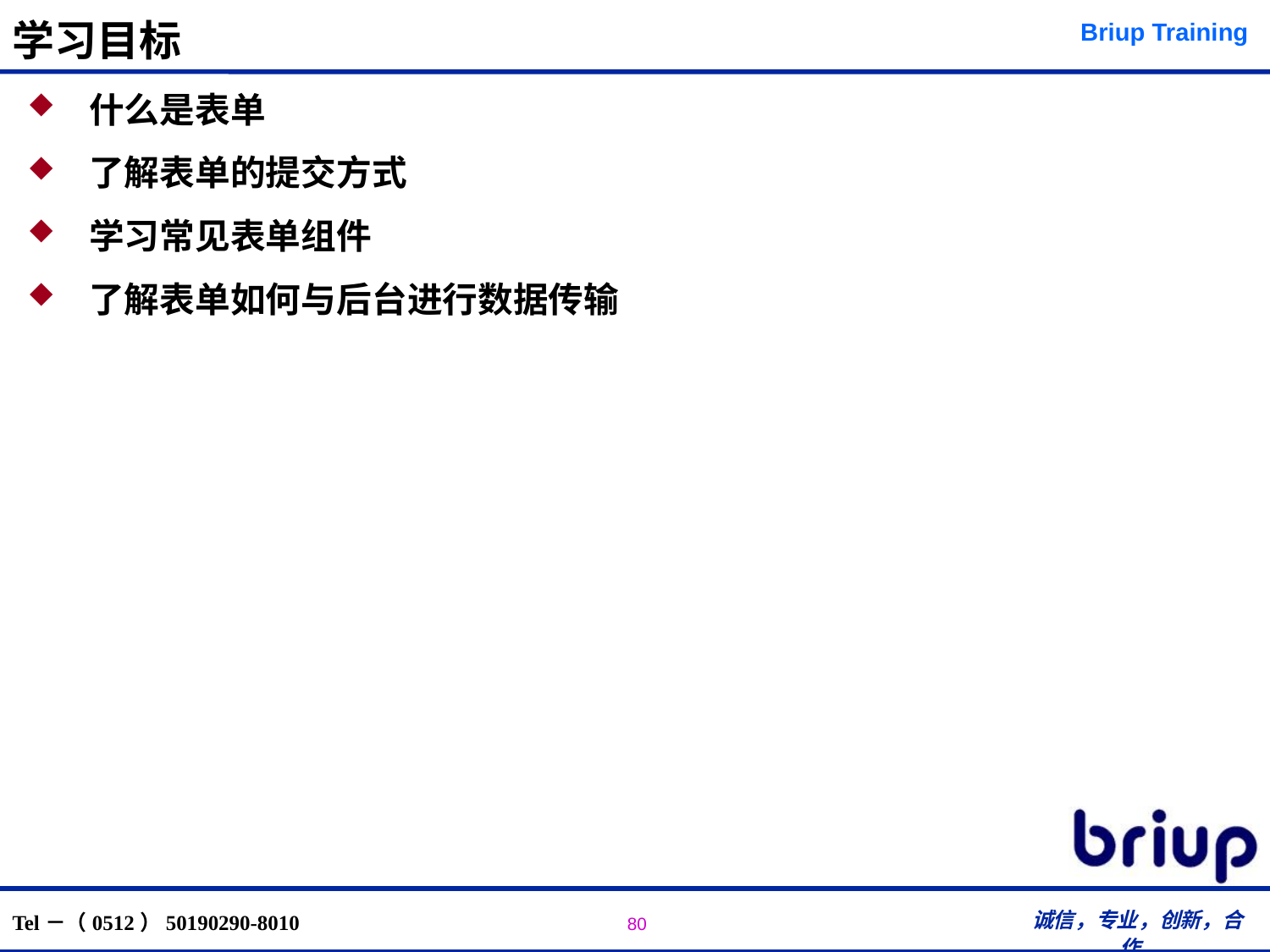

# 学习目标
 什么是表单
 了解表单的提交方式
 学习常见表单组件
 了解表单如何与后台进行数据传输